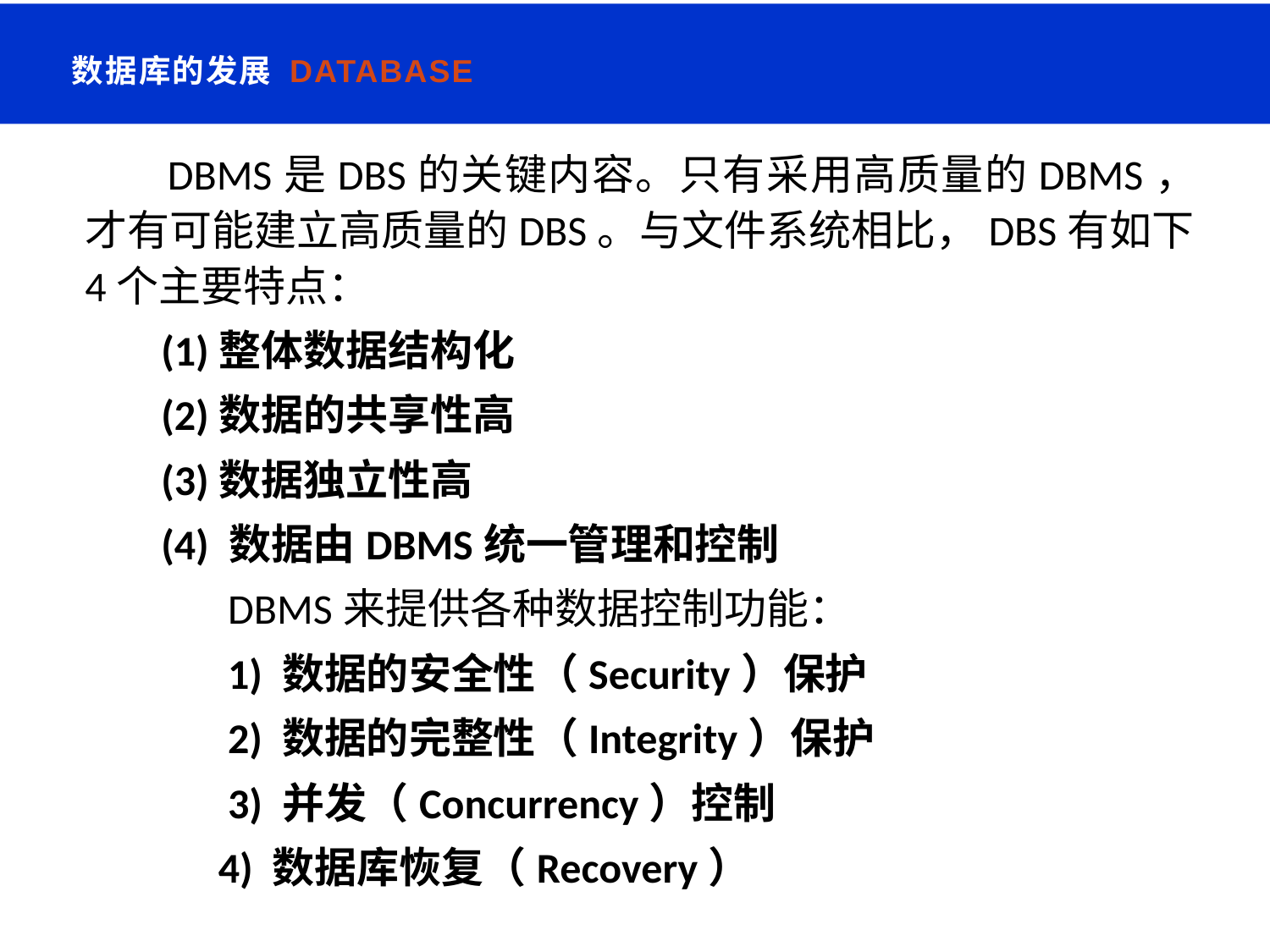

数据库的发展 Database
            DBMS是DBS的关键内容。只有采用高质量的DBMS，才有可能建立高质量的DBS。与文件系统相比，DBS有如下4个主要特点：
             (1)整体数据结构化
             (2)数据的共享性高
             (3)数据独立性高
             (4) 数据由DBMS统一管理和控制
                    DBMS来提供各种数据控制功能：
                    1) 数据的安全性（Security）保护
                    2) 数据的完整性（Integrity）保护
                    3) 并发（Concurrency）控制
                   4) 数据库恢复（Recovery）